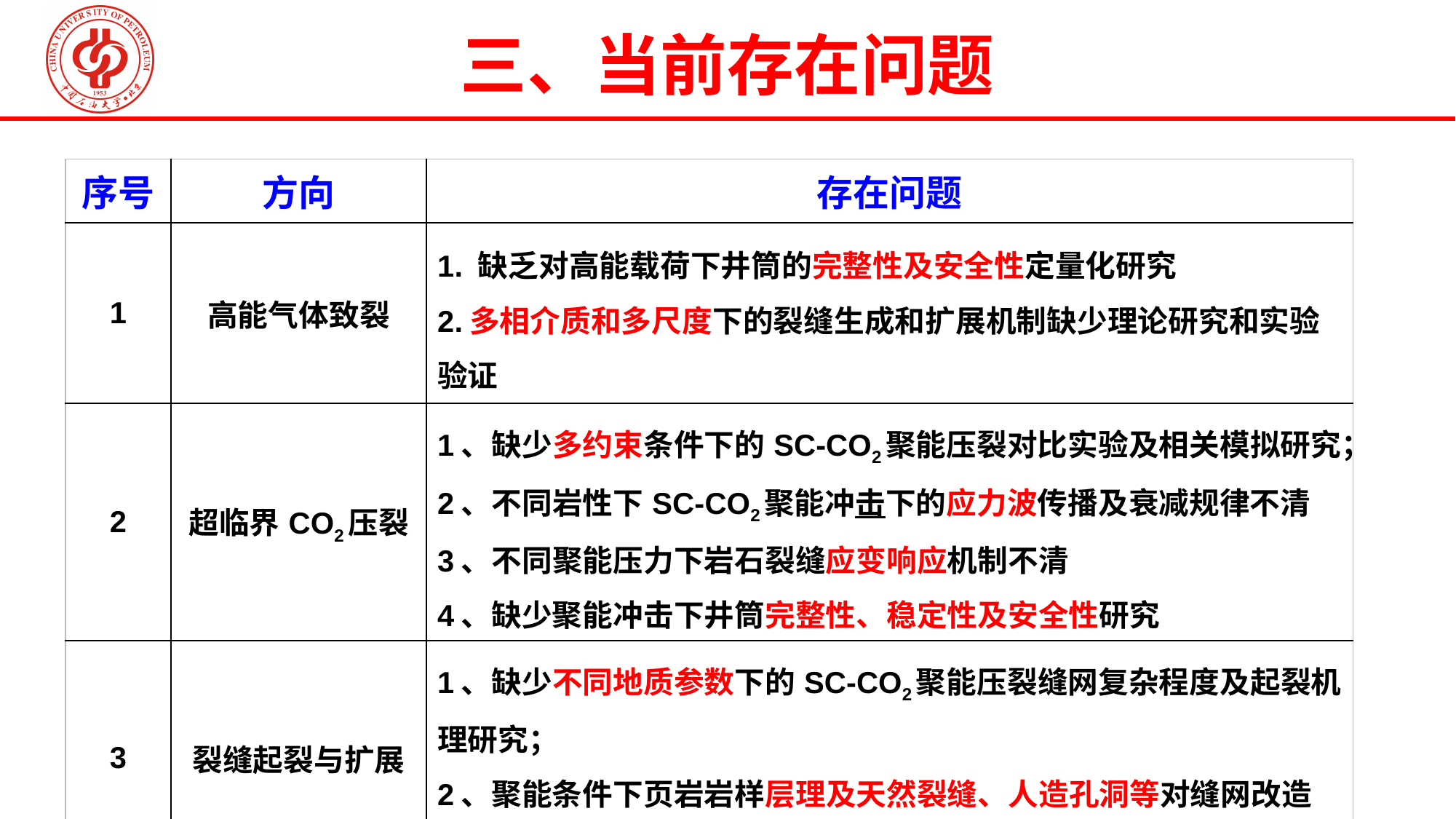

三、当前存在问题
| 序号 | 方向 | 存在问题 |
| --- | --- | --- |
| 1 | 高能气体致裂 | 1. 缺乏对高能载荷下井筒的完整性及安全性定量化研究 2.多相介质和多尺度下的裂缝生成和扩展机制缺少理论研究和实验验证 |
| 2 | 超临界CO2压裂 | 1、缺少多约束条件下的SC-CO2聚能压裂对比实验及相关模拟研究； 2、不同岩性下SC-CO2聚能冲击下的应力波传播及衰减规律不清 3、不同聚能压力下岩石裂缝应变响应机制不清 4、缺少聚能冲击下井筒完整性、稳定性及安全性研究 |
| 3 | 裂缝起裂与扩展 | 1、缺少不同地质参数下的SC-CO2聚能压裂缝网复杂程度及起裂机理研究； 2、聚能条件下页岩岩样层理及天然裂缝、人造孔洞等对缝网改造及起裂和扩展机制不清 |